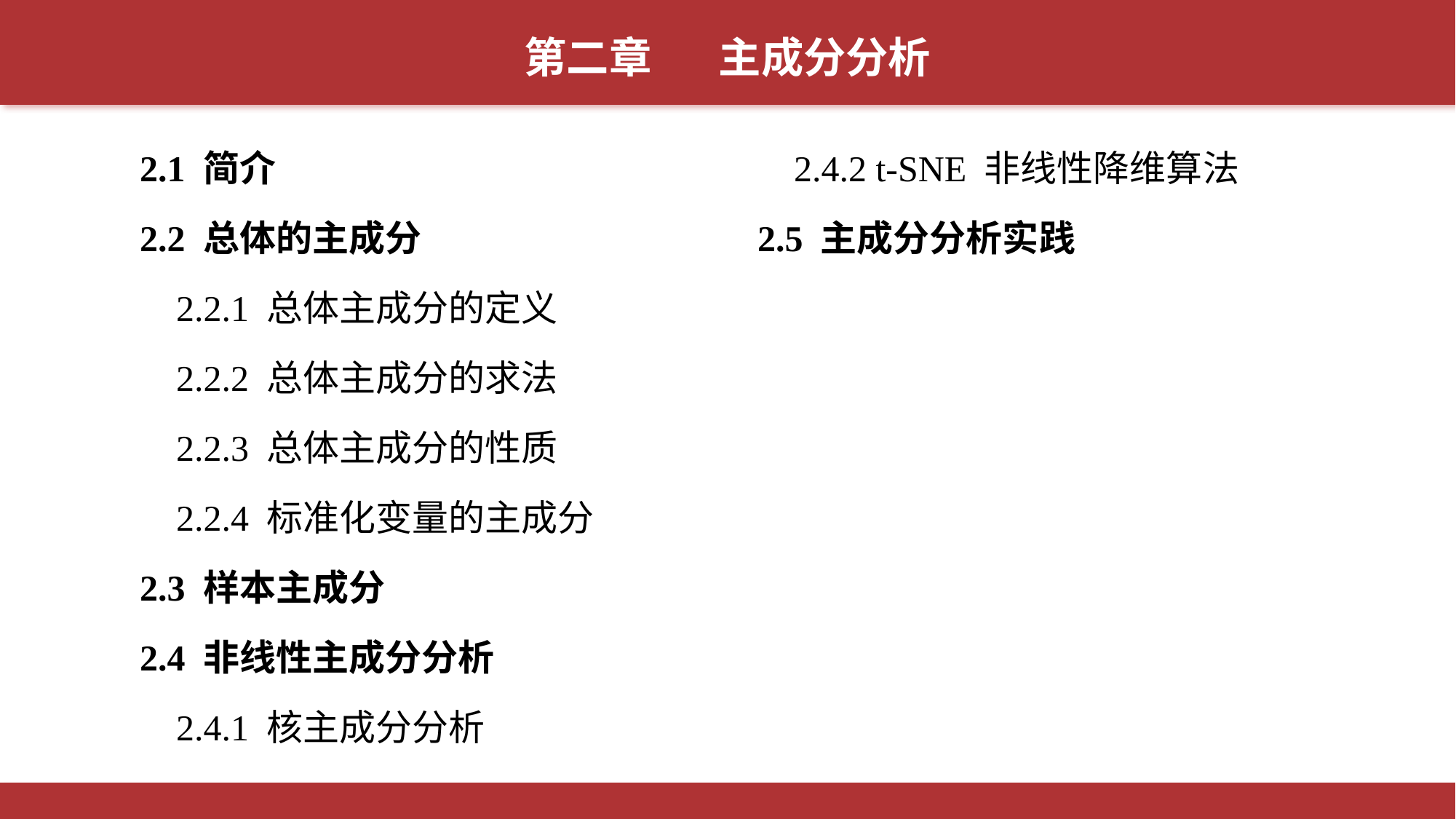

第二章       主成分分析
2.1 简介
2.2 总体的主成分
    2.2.1 总体主成分的定义
    2.2.2 总体主成分的求法
    2.2.3 总体主成分的性质
    2.2.4 标准化变量的主成分
2.3 样本主成分
2.4 非线性主成分分析
    2.4.1 核主成分分析
    2.4.2 t-SNE 非线性降维算法
2.5 主成分分析实践